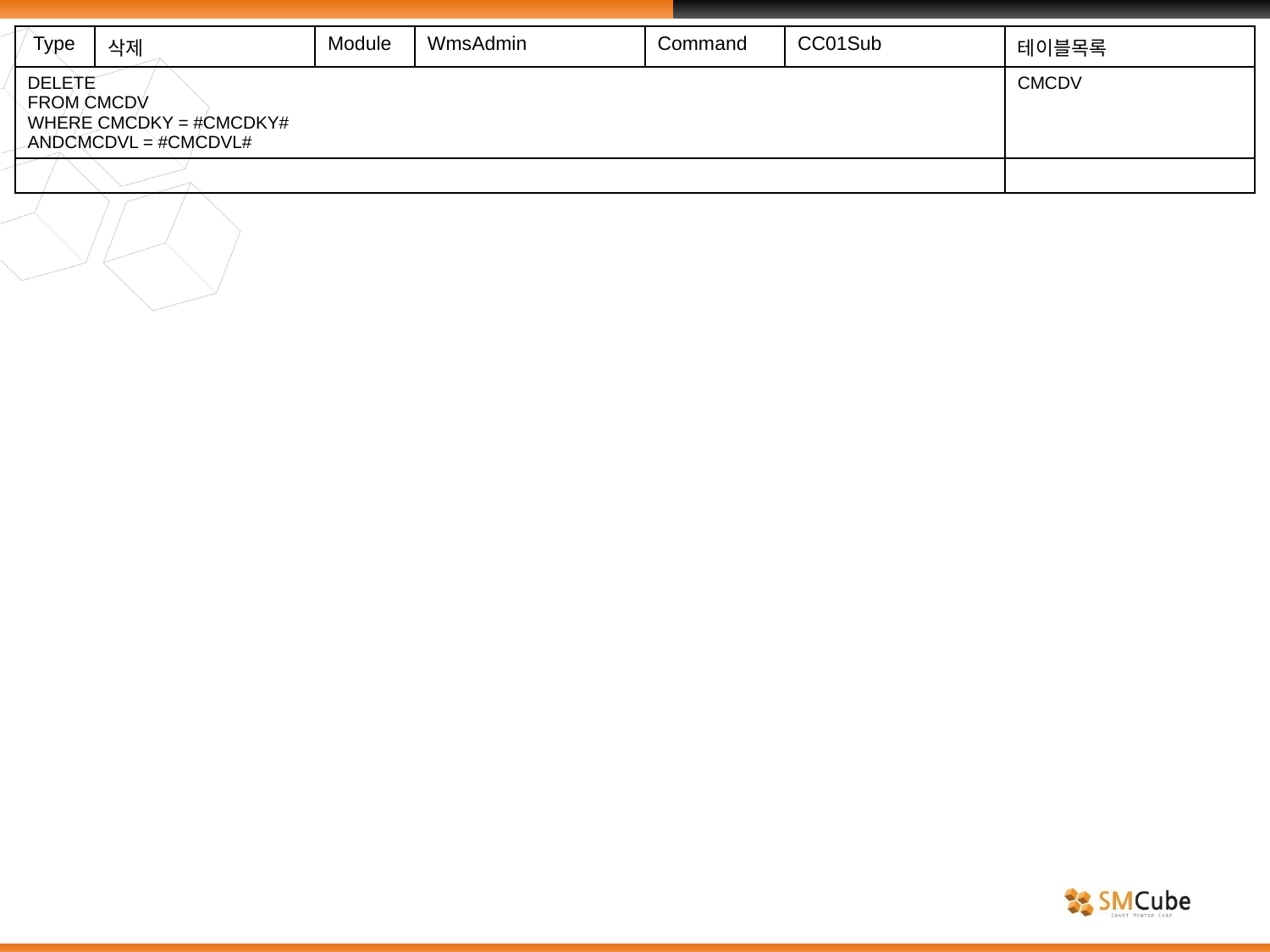

| Type | 삭제 | Module | WmsAdmin | Command | CC01Sub | 테이블목록 |
| --- | --- | --- | --- | --- | --- | --- |
| DELETE FROM CMCDV WHERE CMCDKY = #CMCDKY# ANDCMCDVL = #CMCDVL# |  |  |  |  |  | CMCDV |
|  |  |  |  |  |  |  |